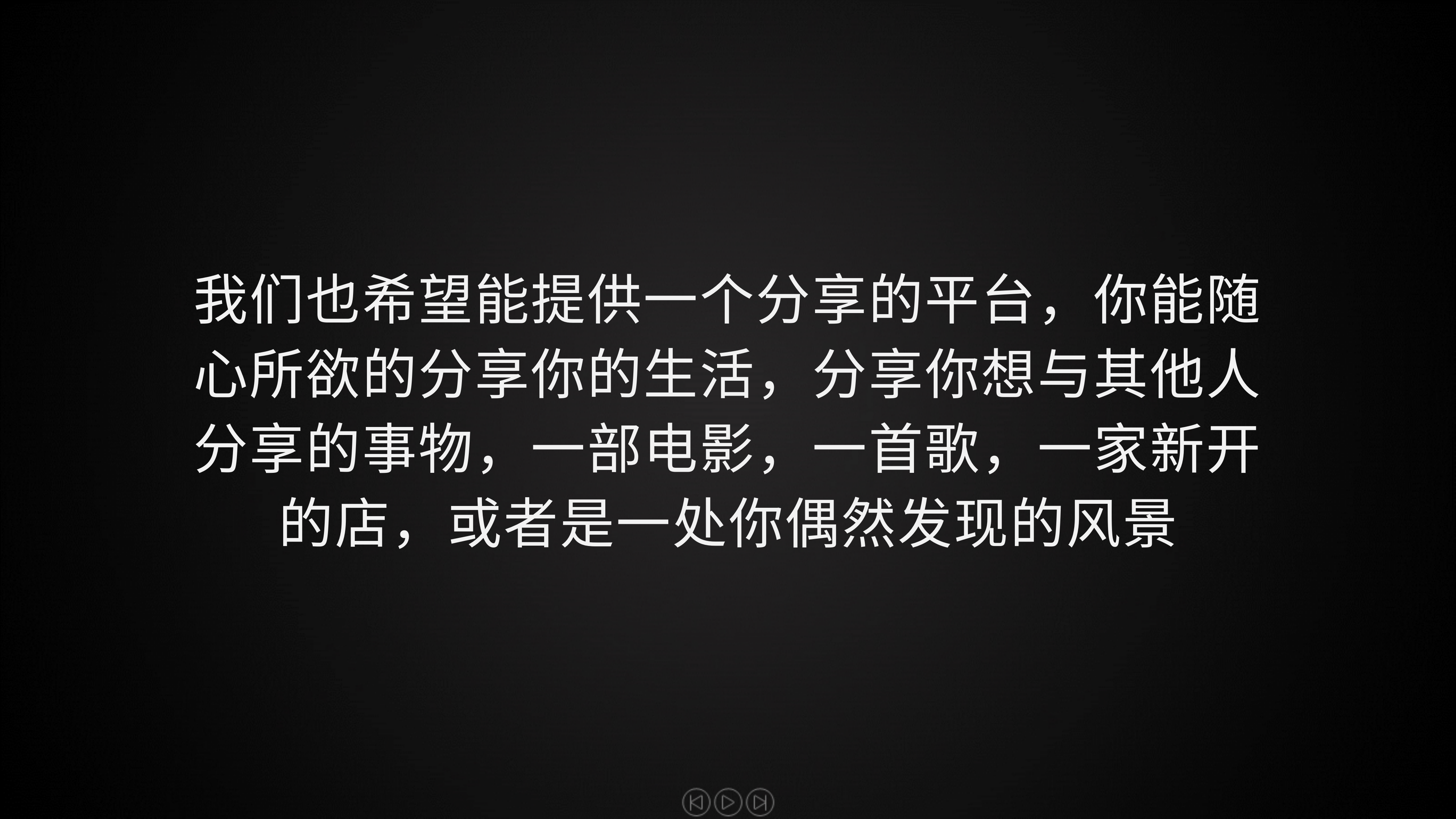

我们也希望能提供一个分享的平台，你能随心所欲的分享你的生活，分享你想与其他人分享的事物，一部电影，一首歌，一家新开的店，或者是一处你偶然发现的风景